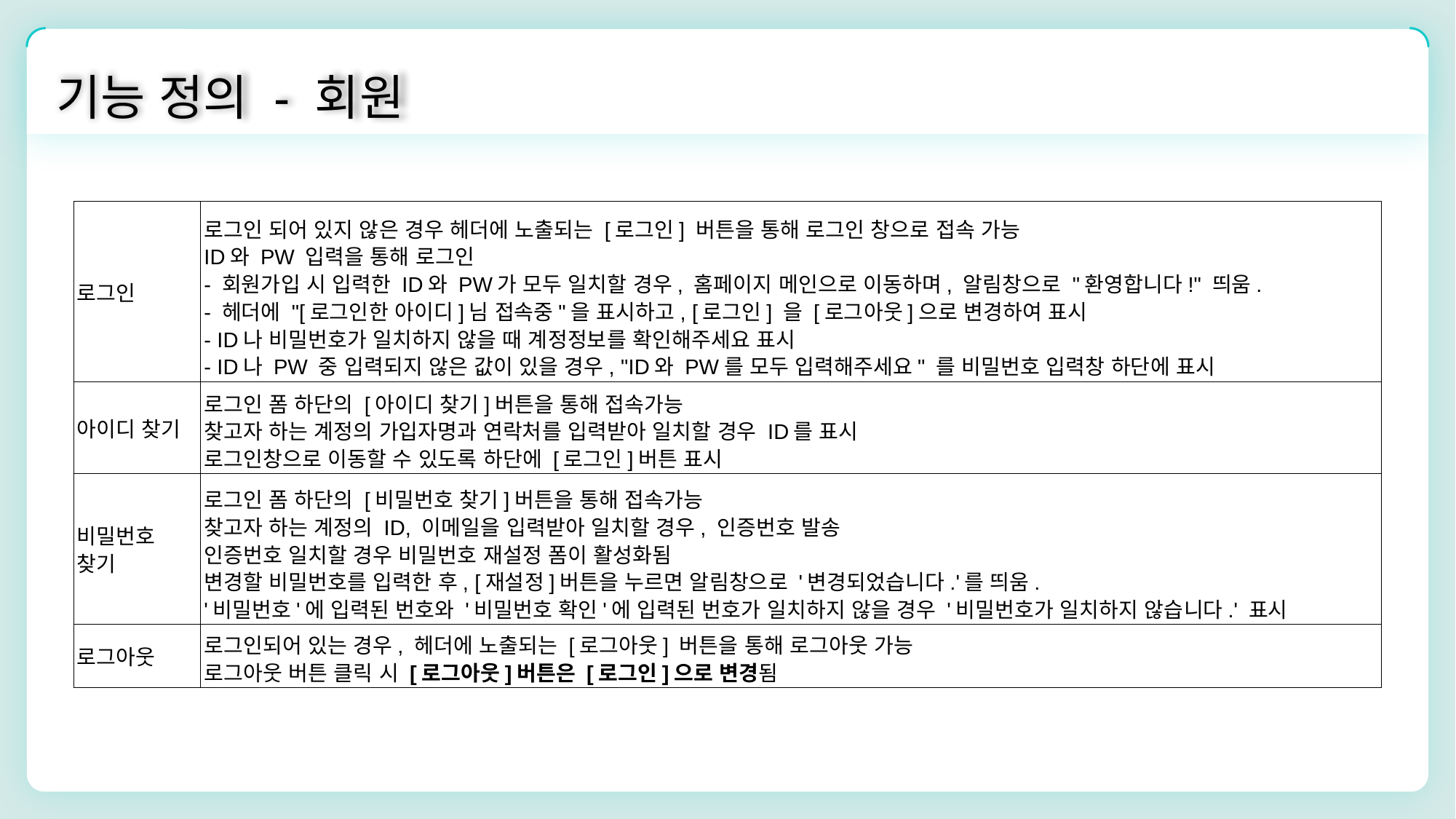

기능 정의 - 회원
| 로그인 | 로그인 되어 있지 않은 경우 헤더에 노출되는 [로그인] 버튼을 통해 로그인 창으로 접속 가능 ID와 PW 입력을 통해 로그인 - 회원가입 시 입력한 ID와 PW가 모두 일치할 경우, 홈페이지 메인으로 이동하며, 알림창으로 "환영합니다!" 띄움. - 헤더에 "[로그인한 아이디]님 접속중"을 표시하고, [로그인] 을 [로그아웃]으로 변경하여 표시 - ID나 비밀번호가 일치하지 않을 때 계정정보를 확인해주세요 표시 - ID나 PW 중 입력되지 않은 값이 있을 경우, "ID와 PW를 모두 입력해주세요" 를 비밀번호 입력창 하단에 표시 |
| --- | --- |
| 아이디 찾기 | 로그인 폼 하단의 [아이디 찾기]버튼을 통해 접속가능 찾고자 하는 계정의 가입자명과 연락처를 입력받아 일치할 경우 ID를 표시 로그인창으로 이동할 수 있도록 하단에 [로그인]버튼 표시 |
| 비밀번호 찾기 | 로그인 폼 하단의 [비밀번호 찾기]버튼을 통해 접속가능 찾고자 하는 계정의 ID, 이메일을 입력받아 일치할 경우, 인증번호 발송 인증번호 일치할 경우 비밀번호 재설정 폼이 활성화됨 변경할 비밀번호를 입력한 후, [재설정]버튼을 누르면 알림창으로 '변경되었습니다.'를 띄움. '비밀번호'에 입력된 번호와 '비밀번호 확인'에 입력된 번호가 일치하지 않을 경우 '비밀번호가 일치하지 않습니다.' 표시 |
| 로그아웃 | 로그인되어 있는 경우, 헤더에 노출되는 [로그아웃] 버튼을 통해 로그아웃 가능 로그아웃 버튼 클릭 시 [로그아웃]버튼은 [로그인]으로 변경됨 |